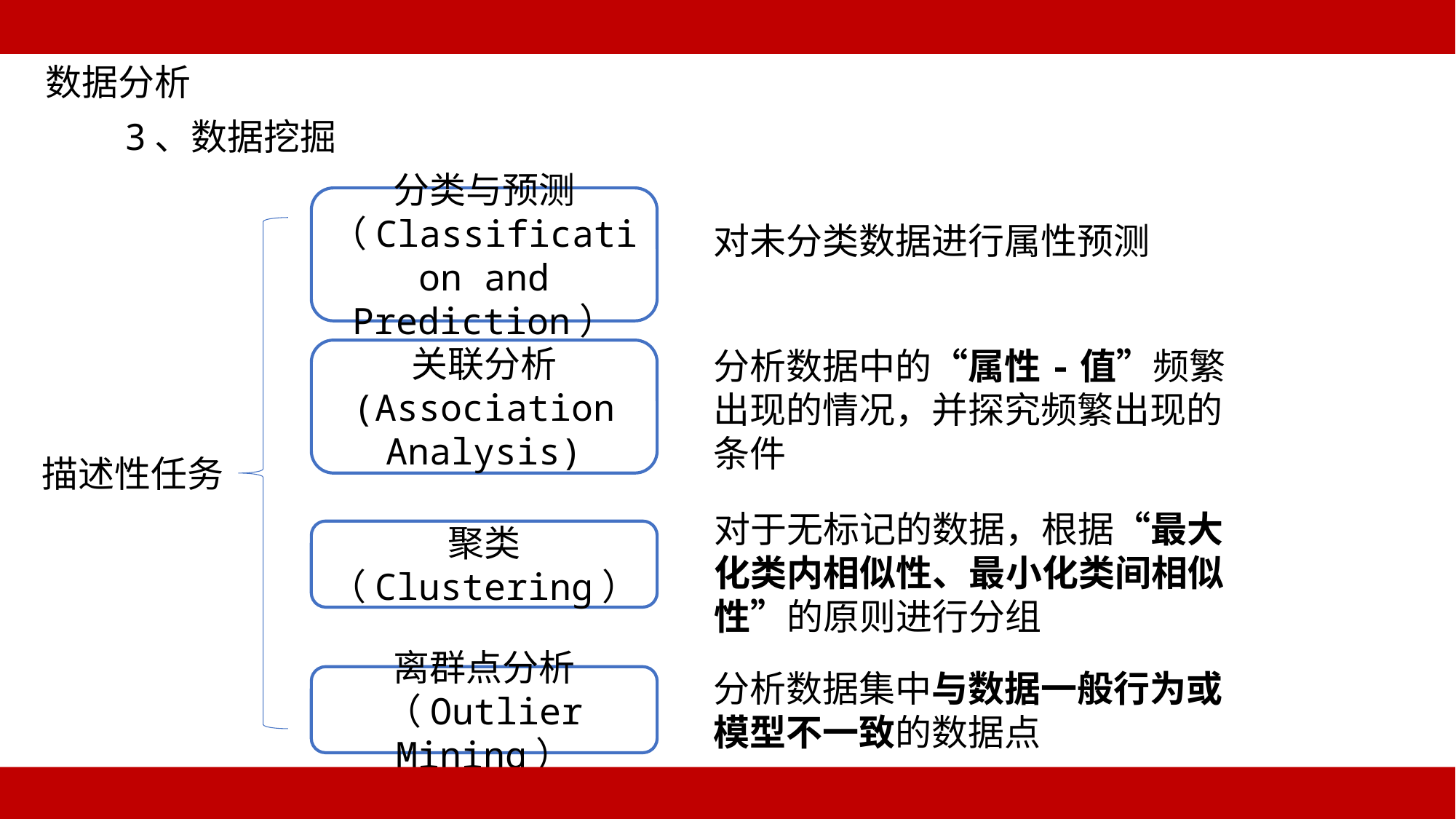

数据分析
3、数据挖掘
分类与预测
（Classification and Prediction）
对未分类数据进行属性预测

分析数据中的“属性-值”频繁出现的情况，并探究频繁出现的条件
关联分析
(Association Analysis)
描述性任务
对于无标记的数据，根据“最大化类内相似性、最小化类间相似性”的原则进行分组
聚类
（Clustering）
分析数据集中与数据一般行为或模型不一致的数据点
离群点分析
（Outlier Mining）